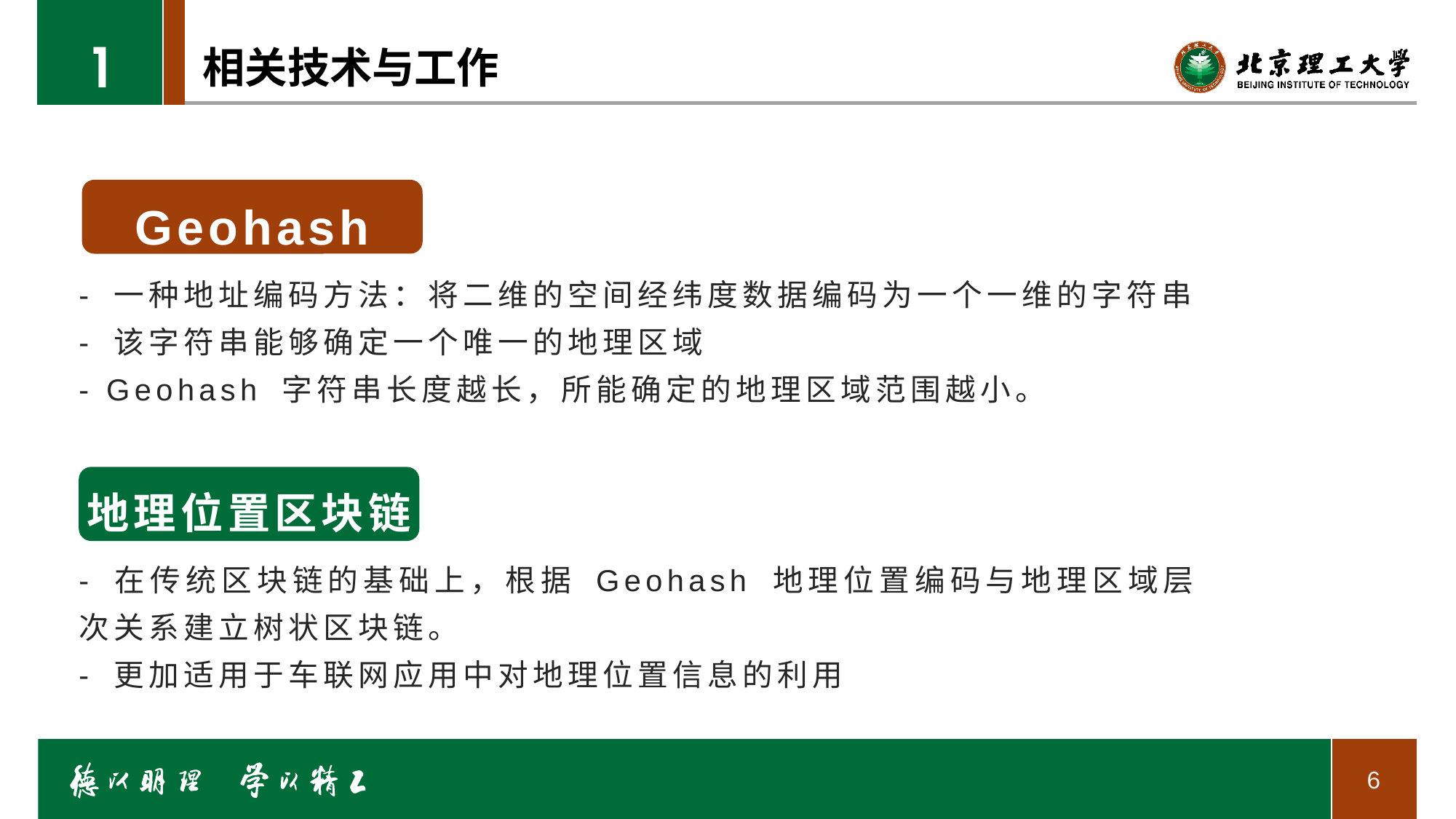

1
# 相关技术与工作
Geohash
- 一种地址编码方法：将二维的空间经纬度数据编码为一个一维的字符串
- 该字符串能够确定一个唯一的地理区域
- Geohash 字符串长度越长，所能确定的地理区域范围越小。
地理位置区块链
- 在传统区块链的基础上，根据 Geohash 地理位置编码与地理区域层次关系建立树状区块链。
- 更加适用于车联网应用中对地理位置信息的利用